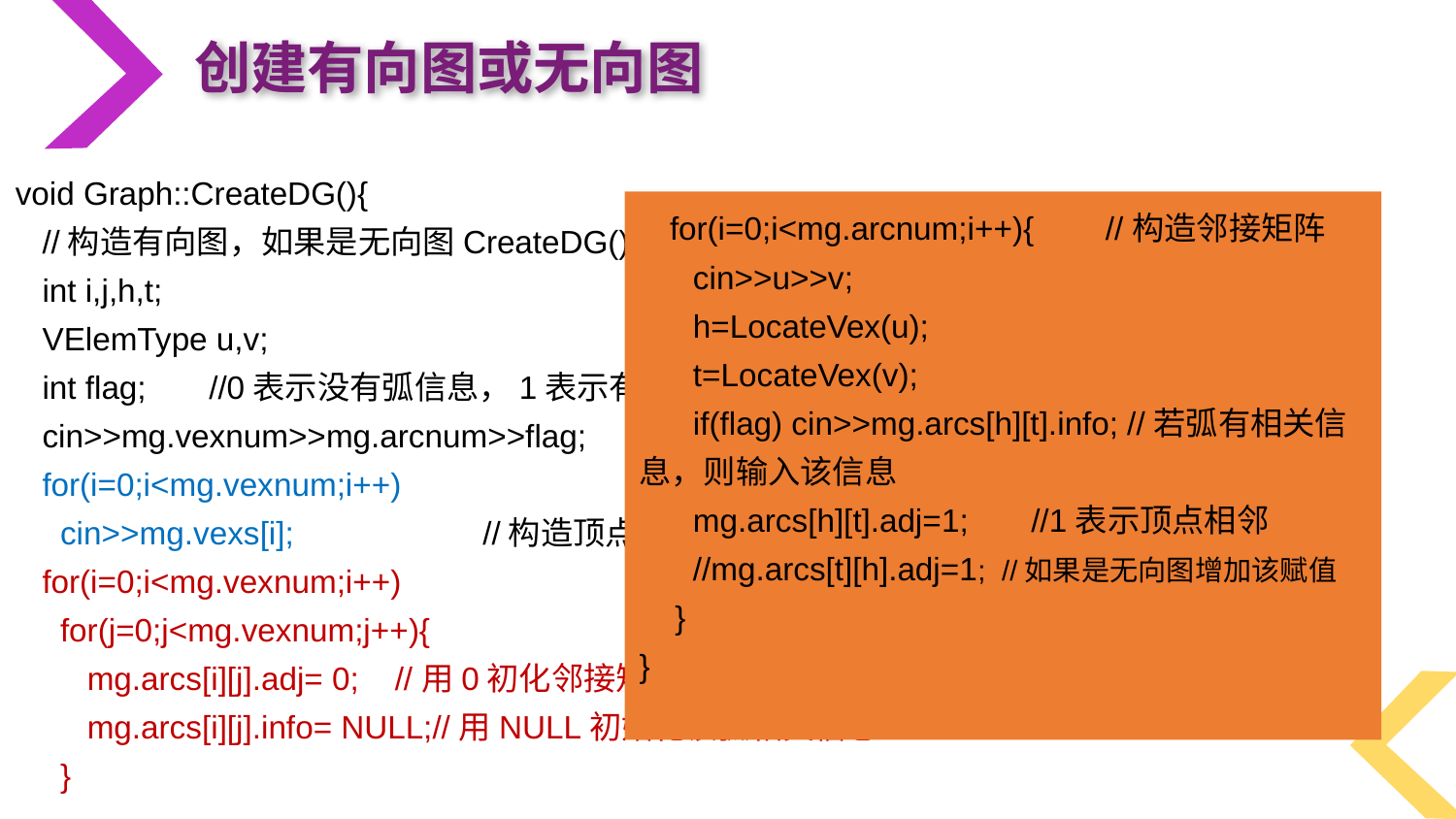

创建有向图或无向图
void Graph::CreateDG(){
   //构造有向图，如果是无向图CreateDG()改为CreateUDG()
   int i,j,h,t;
   VElemType u,v;
   int flag;       //0表示没有弧信息，1表示有弧信息
   cin>>mg.vexnum>>mg.arcnum>>flag;
   for(i=0;i<mg.vexnum;i++)
     cin>>mg.vexs[i];                     //构造顶点信息
   for(i=0;i<mg.vexnum;i++)
     for(j=0;j<mg.vexnum;j++){
        mg.arcs[i][j].adj= 0;    //用0初化邻接矩阵
        mg.arcs[i][j].info= NULL;//用NULL初始化该弧相关信息
     }
   for(i=0;i<mg.arcnum;i++){        //构造邻接矩阵
      cin>>u>>v;
      h=LocateVex(u);
      t=LocateVex(v);
      if(flag) cin>>mg.arcs[h][t].info; //若弧有相关信息，则输入该信息
      mg.arcs[h][t].adj=1;       //1表示顶点相邻
      //mg.arcs[t][h].adj=1;  //如果是无向图增加该赋值
    }
}